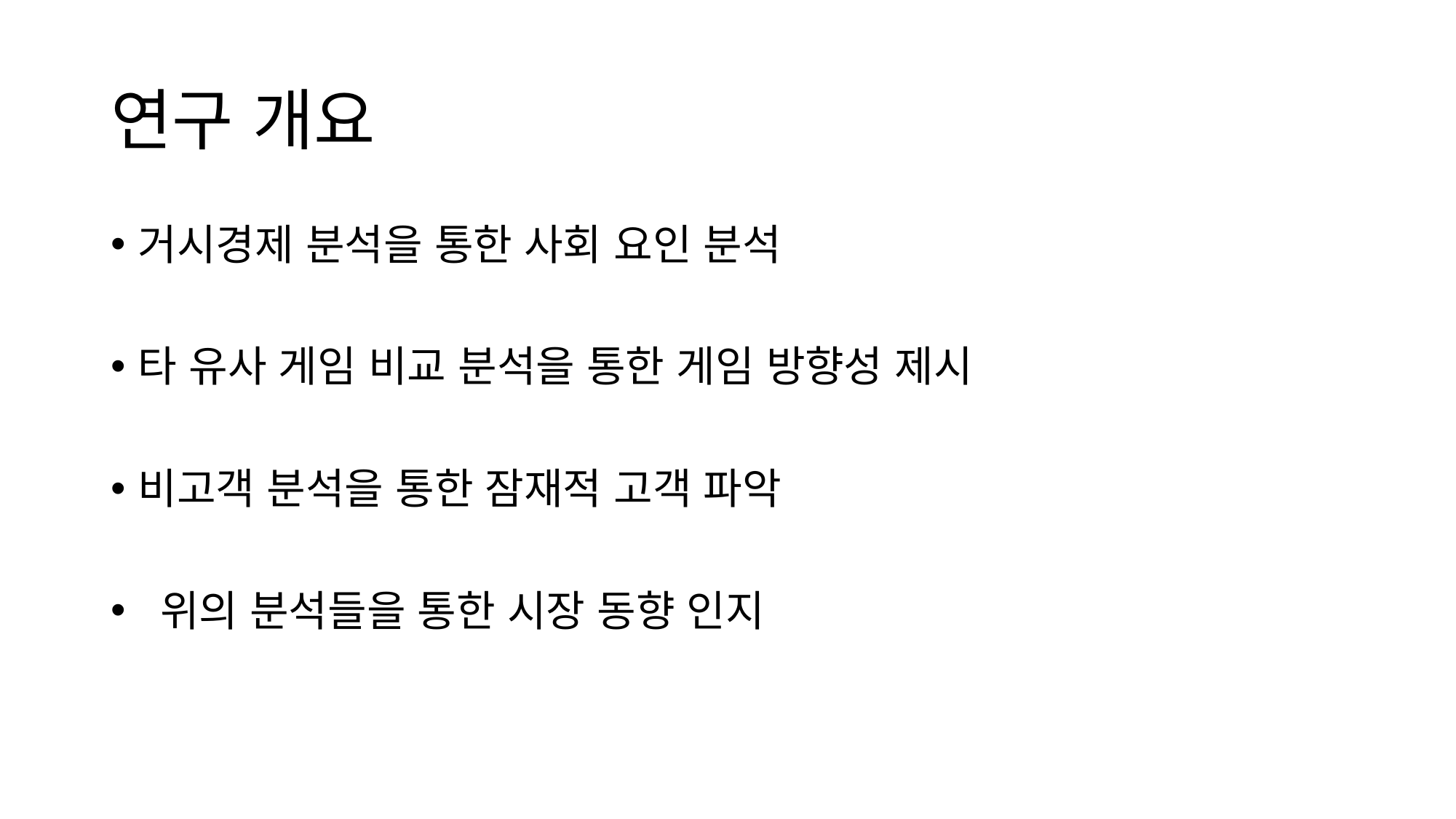

# 연구 개요
거시경제 분석을 통한 사회 요인 분석

타 유사 게임 비교 분석을 통한 게임 방향성 제시

비고객 분석을 통한 잠재적 고객 파악

 위의 분석들을 통한 시장 동향 인지